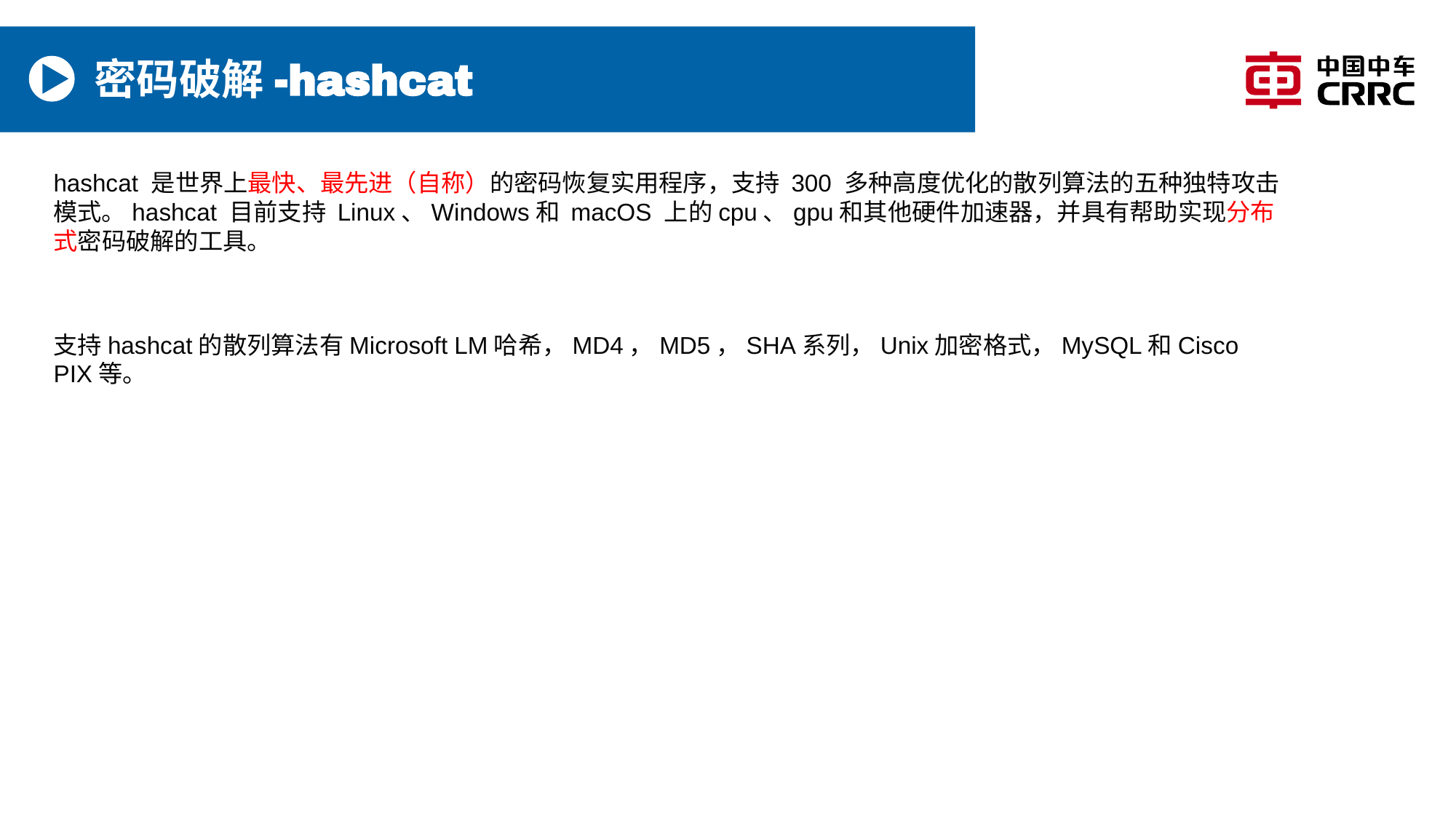

# 密码破解-hashcat
hashcat 是世界上最快、最先进（自称）的密码恢复实用程序，支持 300 多种高度优化的散列算法的五种独特攻击模式。hashcat 目前支持 Linux、Windows和 macOS 上的cpu、gpu和其他硬件加速器，并具有帮助实现分布式密码破解的工具。

支持hashcat的散列算法有Microsoft LM哈希，MD4，MD5，SHA系列，Unix加密格式，MySQL和Cisco PIX等。
43